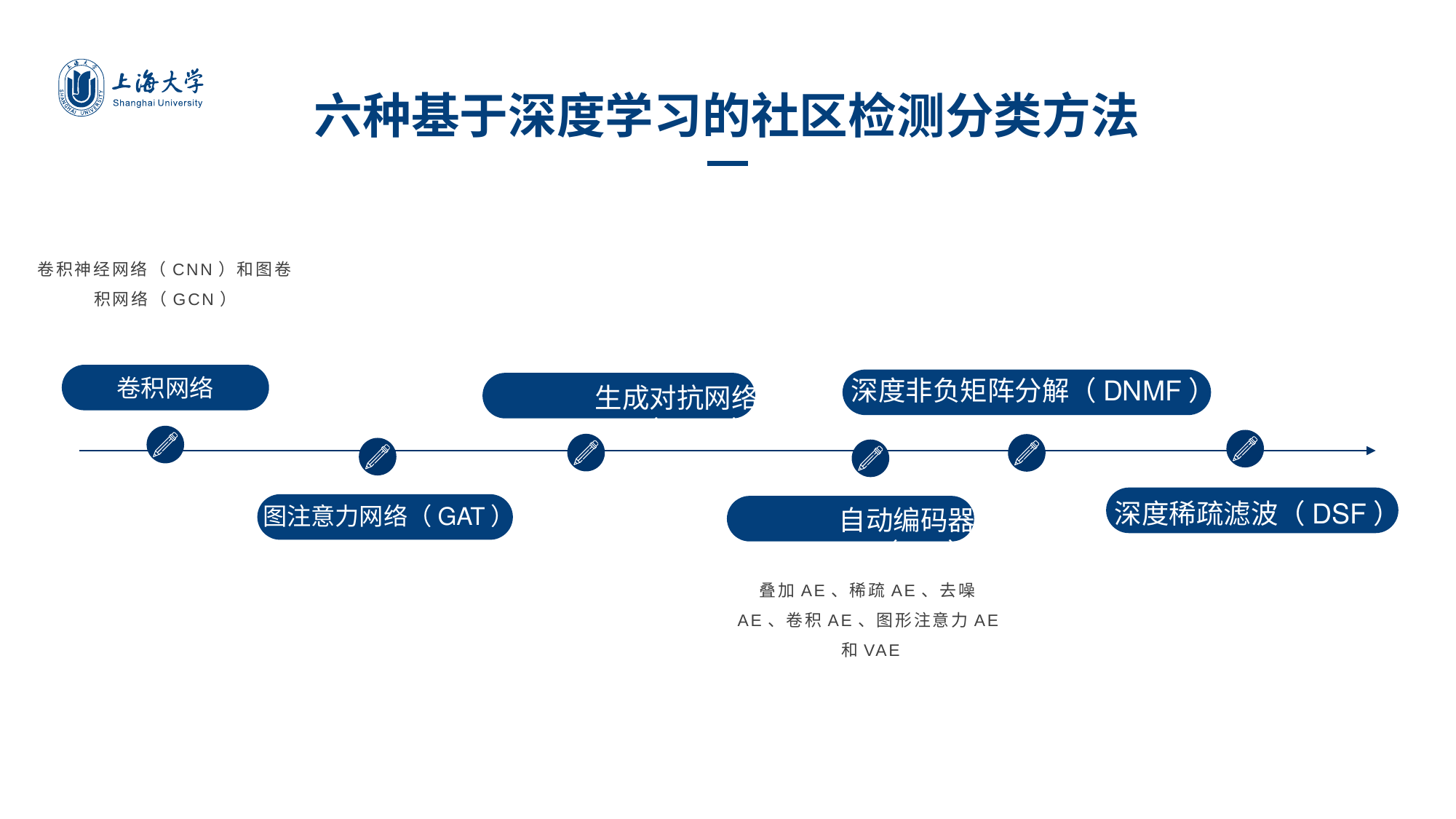

六种基于深度学习的社区检测分类方法

卷积神经网络（CNN）和图卷积网络（GCN）

卷积网络

深度非负矩阵分解（DNMF）

生成对抗网络（GAN）

深度稀疏滤波（DSF）

图注意力网络（GAT）

自动编码器（AE）
叠加AE、稀疏AE、去噪AE、卷积AE、图形注意力AE和VAE